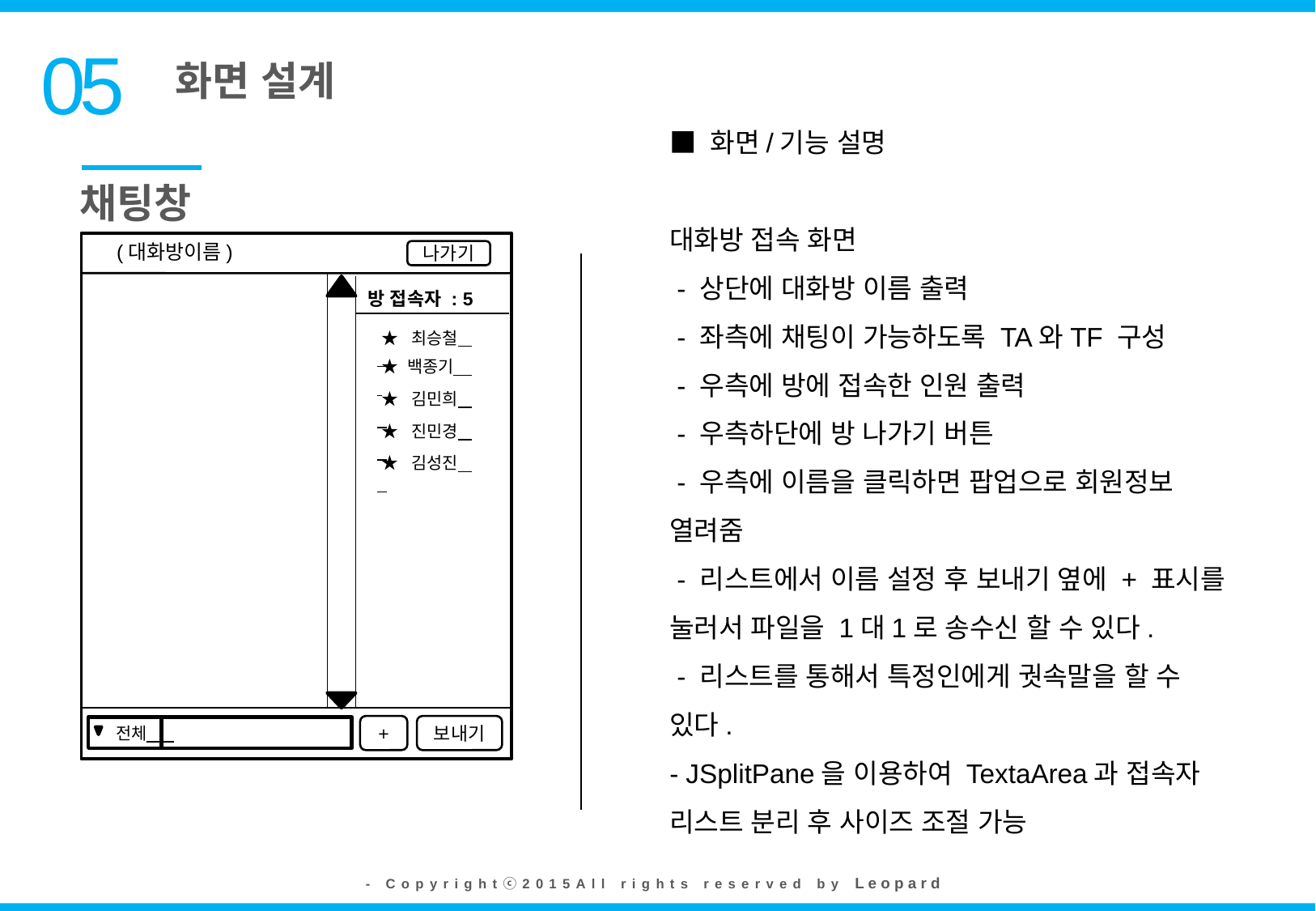

화면 설계
05
■ 화면/기능 설명

대화방 접속 화면
 - 상단에 대화방 이름 출력
 - 좌측에 채팅이 가능하도록 TA와TF 구성
 - 우측에 방에 접속한 인원 출력
 - 우측하단에 방 나가기 버튼
 - 우측에 이름을 클릭하면 팝업으로 회원정보 열려줌
 - 리스트에서 이름 설정 후 보내기 옆에 + 표시를 눌러서 파일을 1대1로 송수신 할 수 있다.
 - 리스트를 통해서 특정인에게 궛속말을 할 수 있다.
- JSplitPane을 이용하여 TextaArea과 접속자 리스트 분리 후 사이즈 조절 가능
채팅창

(대화방이름)
나가기

방 접속자 : 5
 ★  최승철
 ★ 백종기
 ★  김민희
 ★  진민경
 ★  김성진

+
보내기
   전체

- Copyrightⓒ2015All rights reserved by L e o p a r d